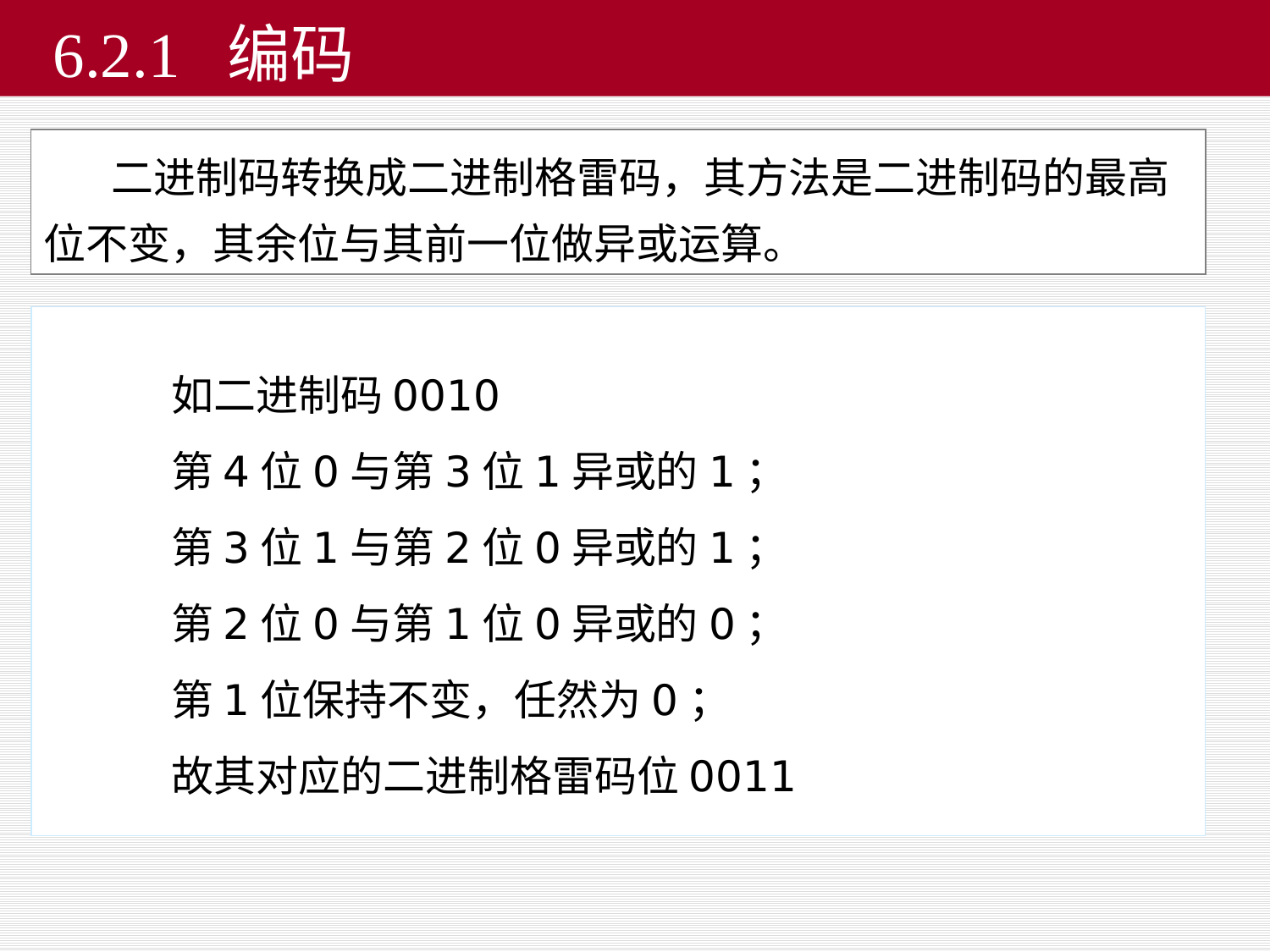

# 6.2.1  编码
      二进制码转换成二进制格雷码，其方法是二进制码的最高位不变，其余位与其前一位做异或运算。
如二进制码0010
第4位0与第3位1异或的1；
第3位1与第2位0异或的1；
第2位0与第1位0异或的0；
第1位保持不变，任然为0；
故其对应的二进制格雷码位0011

38